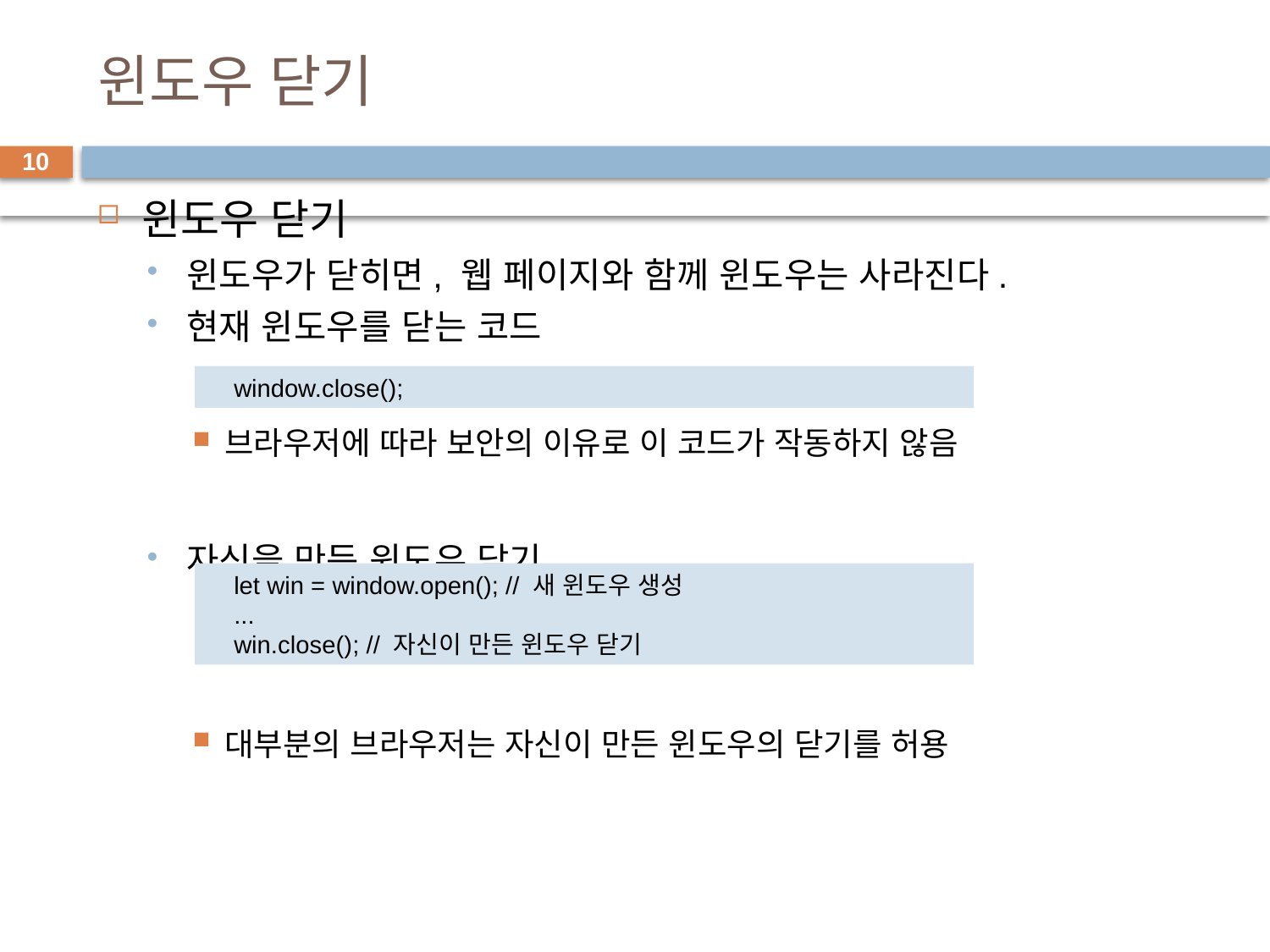

# 윈도우 닫기
10
윈도우 닫기
윈도우가 닫히면, 웹 페이지와 함께 윈도우는 사라진다.
현재 윈도우를 닫는 코드

브라우저에 따라 보안의 이유로 이 코드가 작동하지 않음

자신을 만든 윈도우 닫기

대부분의 브라우저는 자신이 만든 윈도우의 닫기를 허용

window.close();
let win = window.open(); // 새 윈도우 생성
...
win.close(); // 자신이 만든 윈도우 닫기